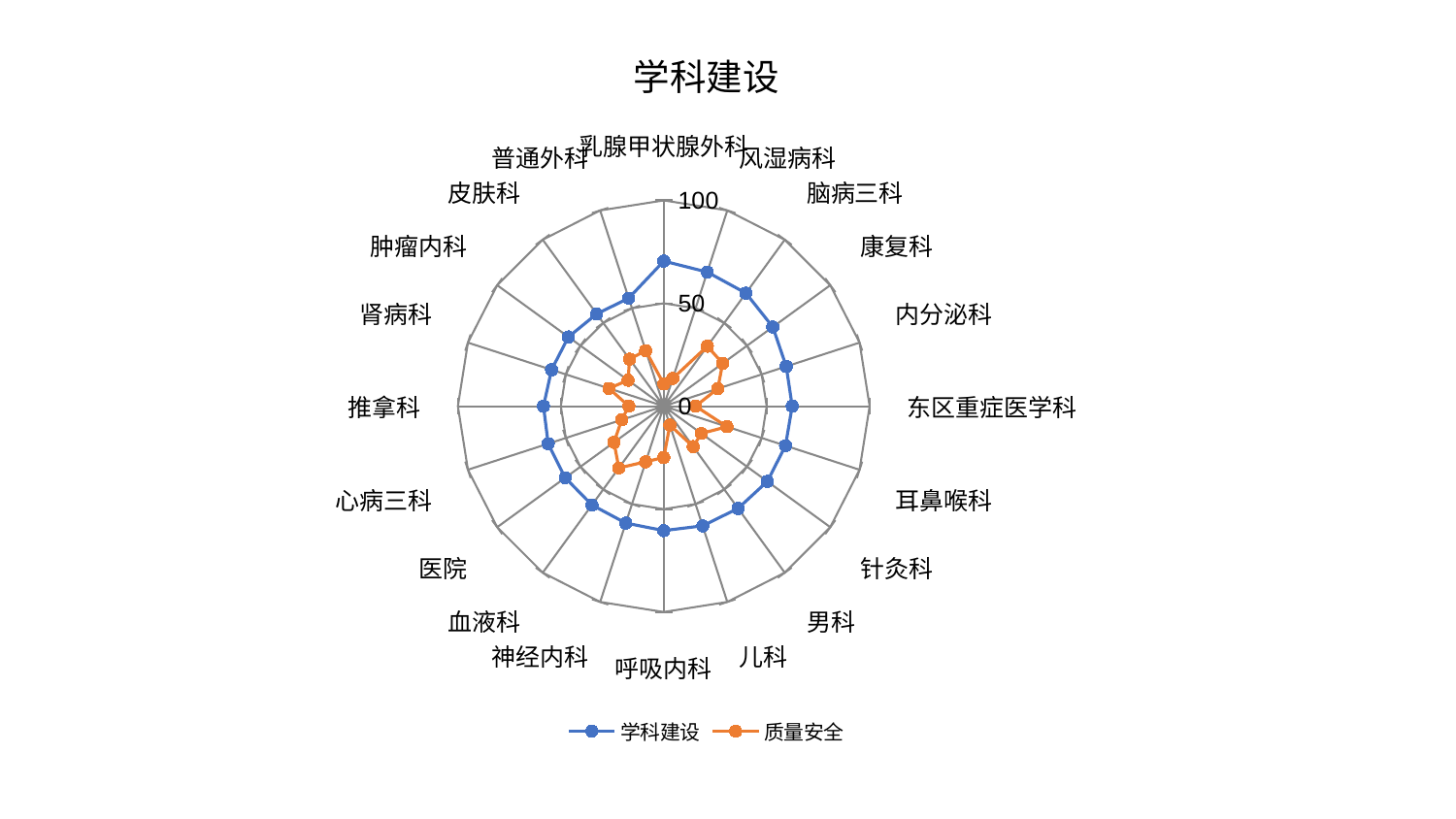

### Chart: 学科建设

| Category | 学科建设 | 质量安全 |
|---|---|---|
| 乳腺甲状腺外科 | 70.49270753028563 | 10.754095523438421 |
| 风湿病科 | 68.50464446876155 | 14.186532848863857 |
| 脑病三科 | 67.89433554489408 | 36.04550962878505 |
| 康复科 | 65.49107960244348 | 35.349764399570475 |
| 内分泌科 | 62.58265324760073 | 27.61803479496846 |
| 东区重症医学科 | 62.413122767010215 | 15.439524090949146 |
| 耳鼻喉科 | 62.199753174259584 | 32.339481083091925 |
| 针灸科 | 62.1969207468643 | 22.550756631735233 |
| 男科 | 61.41972375116549 | 24.277047666941378 |
| 儿科 | 61.1405284127339 | 9.638610246980823 |
| 呼吸内科 | 60.46655875510337 | 24.923849972783593 |
| 神经内科 | 59.721024564063164 | 28.415138101354387 |
| 血液科 | 59.352808752839856 | 37.12427650290188 |
| 医院 | 59.16250243840327 | 29.881653434208395 |
| 心病三科 | 59.02989638645522 | 21.45859868079358 |
| 推拿科 | 58.42566568211225 | 16.970240566031137 |
| 肾病科 | 57.29938231221842 | 27.986614583121025 |
| 肿瘤内科 | 57.25614918566214 | 21.429252757861796 |
| 皮肤科 | 55.41592009665221 | 28.261424323400025 |
| 普通外科 | 55.16812178232467 | 28.40569425423202 |
10